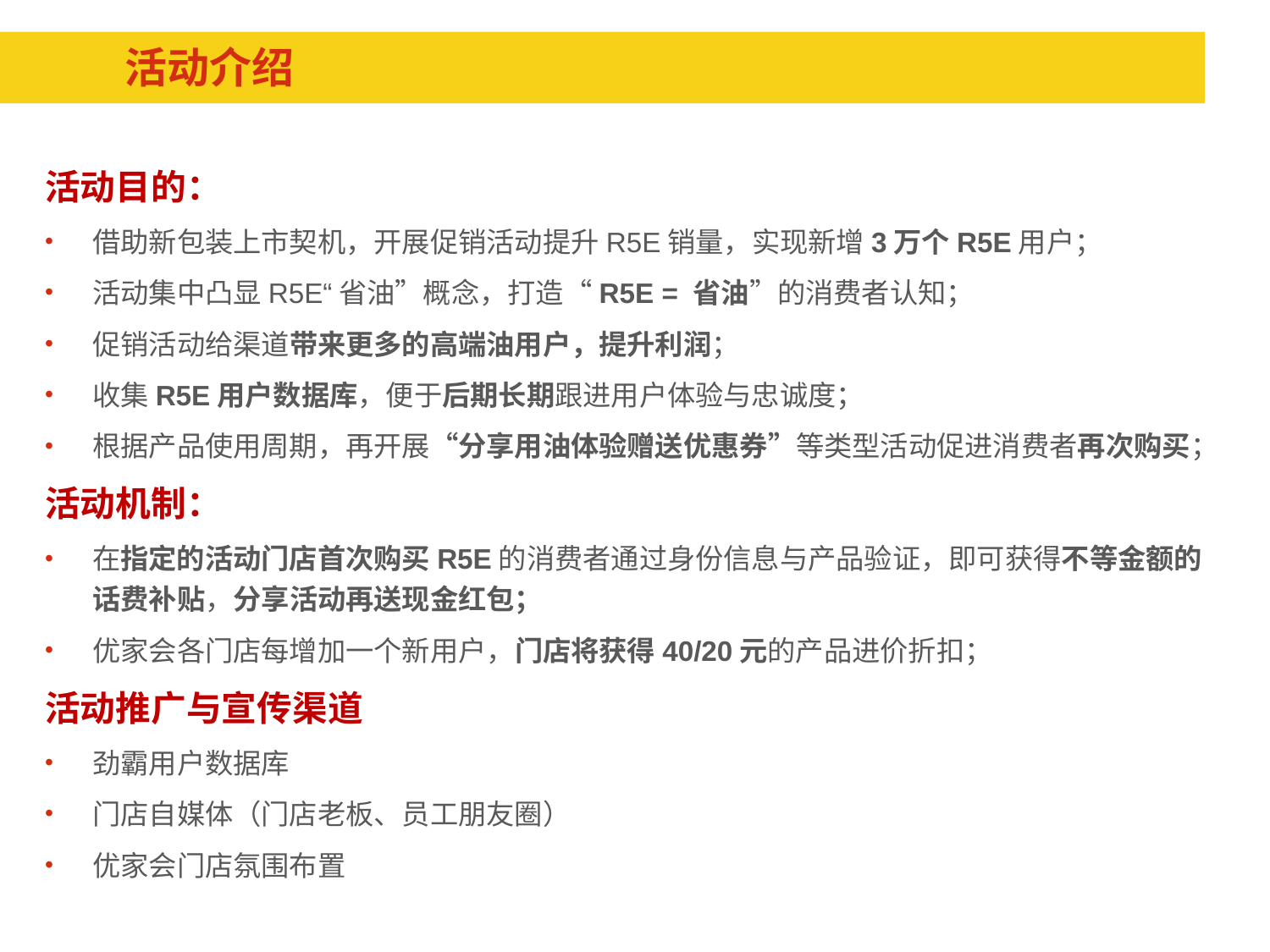

# 活动介绍
活动目的：
借助新包装上市契机，开展促销活动提升R5E销量，实现新增3万个R5E用户；
活动集中凸显R5E“省油”概念，打造“R5E = 省油”的消费者认知；
促销活动给渠道带来更多的高端油用户，提升利润；
收集R5E用户数据库，便于后期长期跟进用户体验与忠诚度；
根据产品使用周期，再开展“分享用油体验赠送优惠券”等类型活动促进消费者再次购买；
活动机制：
在指定的活动门店首次购买R5E的消费者通过身份信息与产品验证，即可获得不等金额的话费补贴，分享活动再送现金红包；
优家会各门店每增加一个新用户，门店将获得40/20元的产品进价折扣；
活动推广与宣传渠道
劲霸用户数据库
门店自媒体（门店老板、员工朋友圈）
优家会门店氛围布置